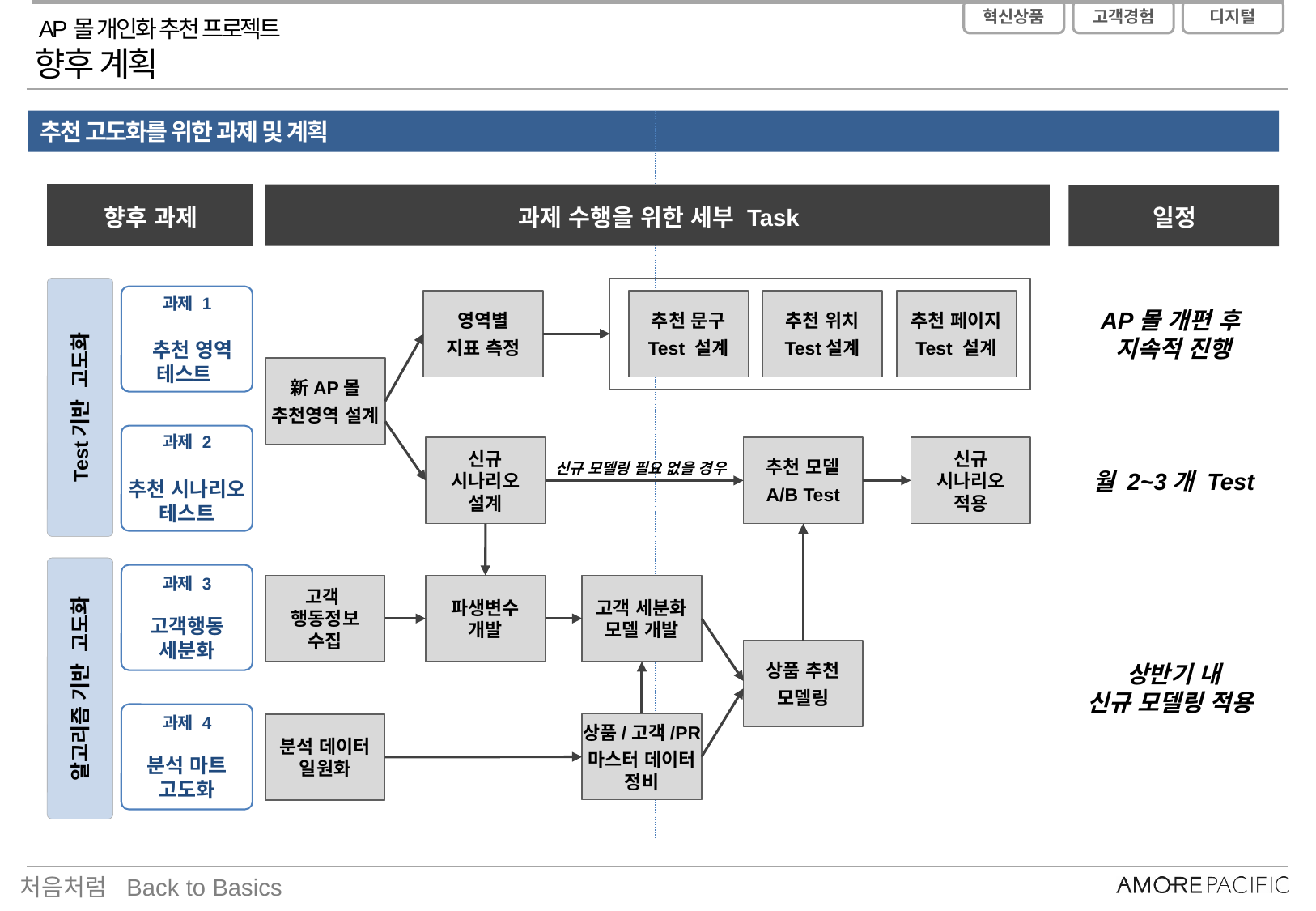

AP몰 개인화 추천 프로젝트
향후 계획
추천 고도화를 위한 과제 및 계획
향후 과제
과제 수행을 위한 세부 Task
일정

과제 1

 추천 영역 테스트
영역별
지표 측정
추천 문구
Test 설계
추천 위치
Test설계
추천 페이지
Test 설계
AP몰 개편 후
지속적 진행
新AP몰
추천영역 설계
Test기반  고도화
과제 2

추천 시나리오 테스트
신규
시나리오
적용
신규
시나리오
설계
추천 모델
A/B Test
월 2~3개 Test
신규 모델링 필요 없을 경우
과제 3

고객행동
세분화
고객
행동정보
수집
파생변수
개발
고객 세분화
모델 개발
상품 추천
모델링
상반기 내
신규 모델링 적용
알고리즘 기반  고도화
과제 4

분석 마트
고도화
상품/고객/PR
마스터 데이터
정비
분석 데이터
일원화